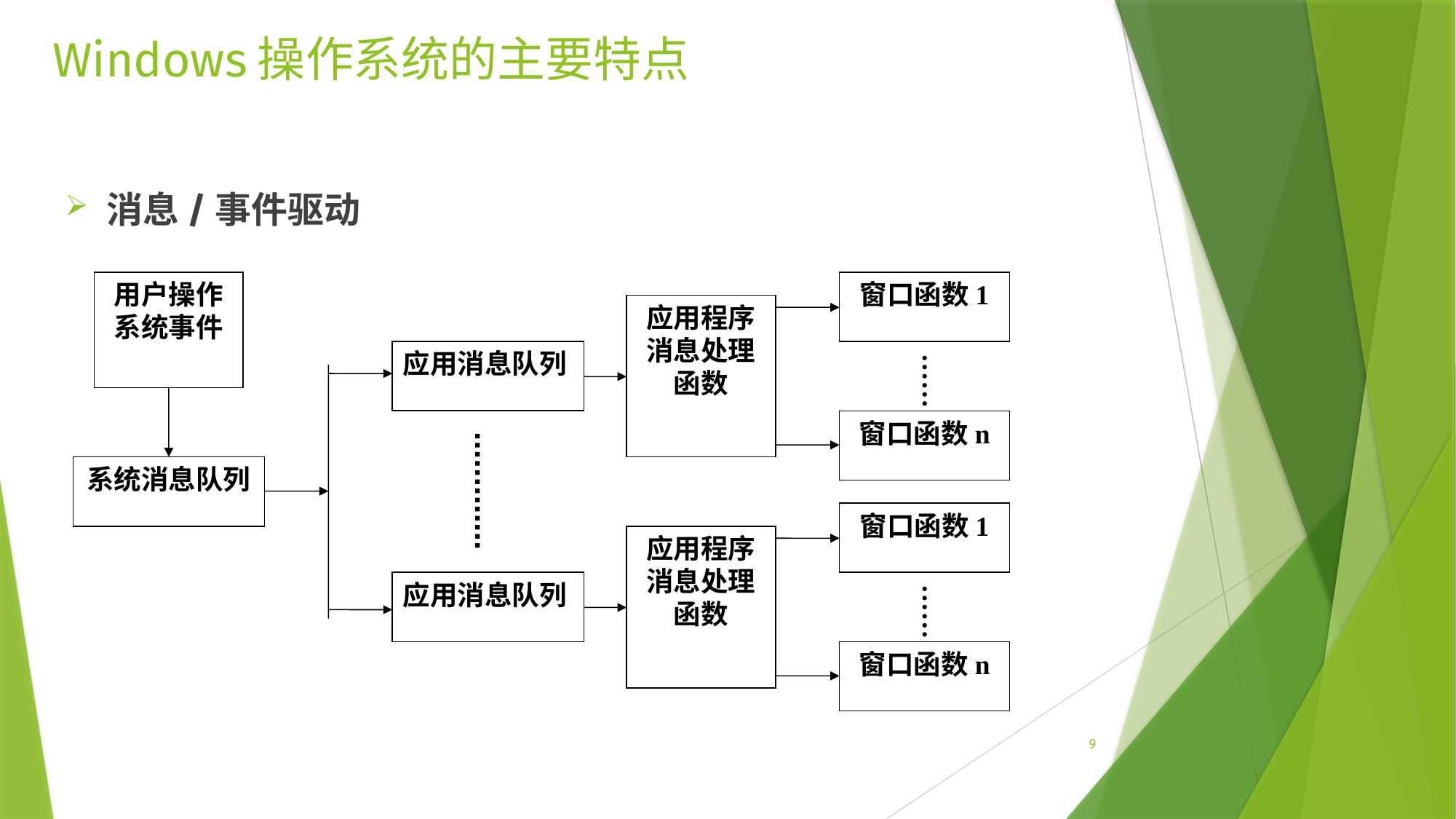

# Windows操作系统的主要特点
消息/事件驱动

用户操作
系统事件
窗口函数1
应用程序
消息处理
函数

应用消息队列

窗口函数n

系统消息队列

窗口函数1
应用程序
消息处理
函数

应用消息队列

窗口函数n

9